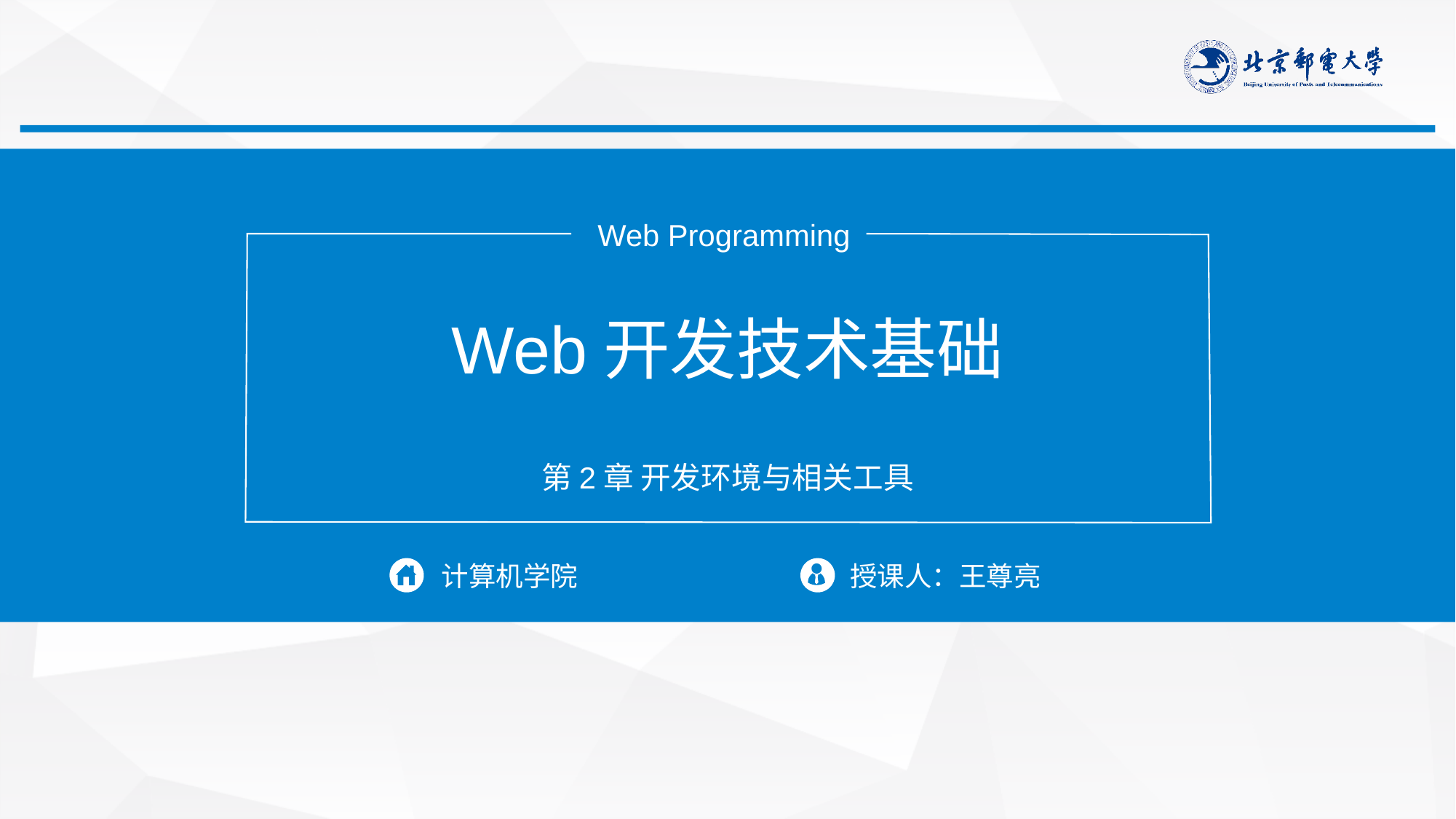

Web Programming

Web开发技术基础
第2章 开发环境与相关工具
计算机学院
授课人：王尊亮